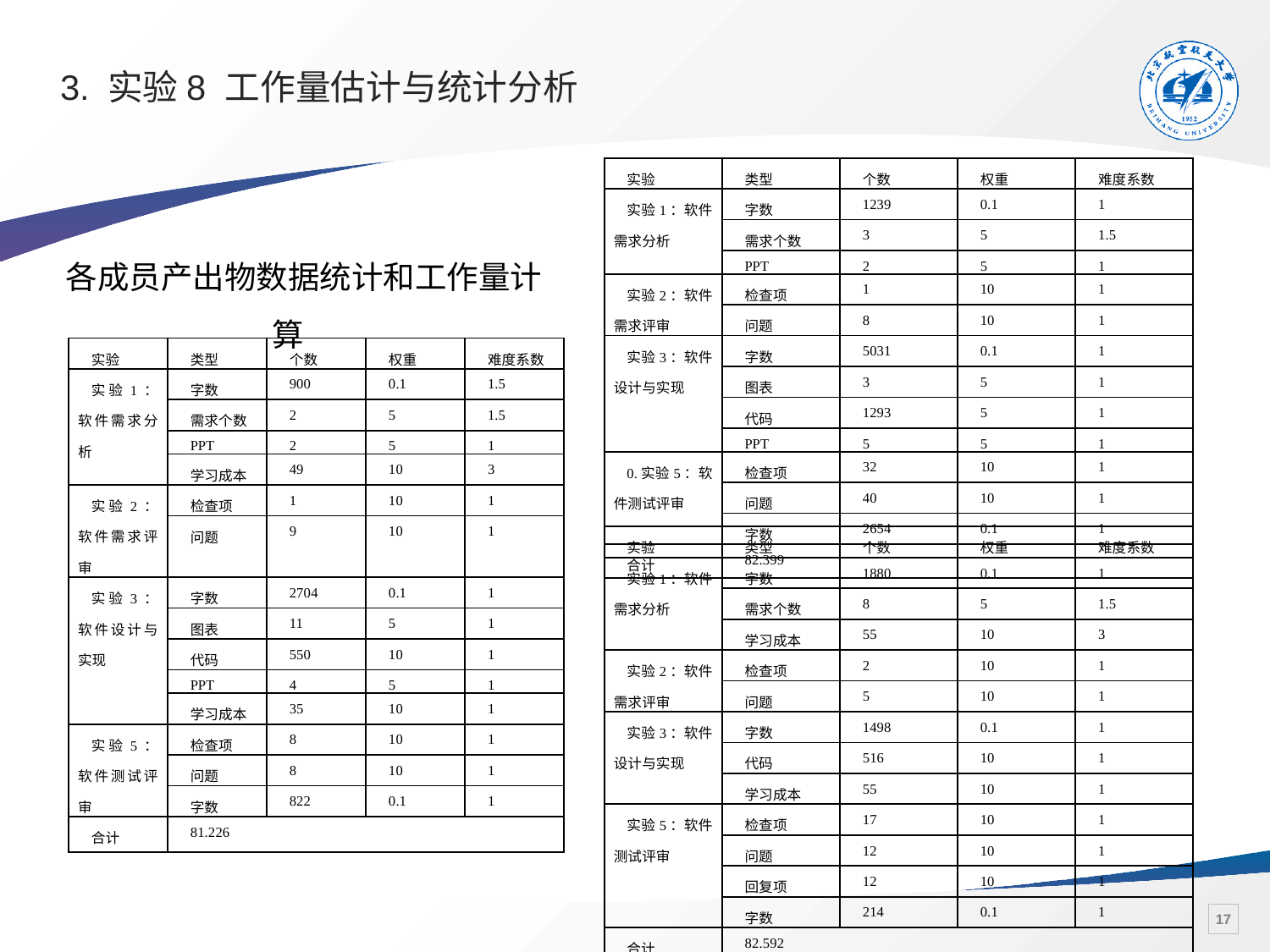

# 3. 实验8 工作量估计与统计分析
| 实验 | 类型 | 个数 | 权重 | 难度系数 |
| --- | --- | --- | --- | --- |
| 实验1：软件需求分析 | 字数 | 1239 | 0.1 | 1 |
|  | 需求个数 | 3 | 5 | 1.5 |
|  | PPT | 2 | 5 | 1 |
| 实验2：软件需求评审 | 检查项 | 1 | 10 | 1 |
|  | 问题 | 8 | 10 | 1 |
| 实验3：软件设计与实现 | 字数 | 5031 | 0.1 | 1 |
|  | 图表 | 3 | 5 | 1 |
|  | 代码 | 1293 | 5 | 1 |
|  | PPT | 5 | 5 | 1 |
| 0.实验5：软件测试评审 | 检查项 | 32 | 10 | 1 |
|  | 问题 | 40 | 10 | 1 |
|  | 字数 | 2654 | 0.1 | 1 |
| 合计 | 82.399 |  |  |  |
各成员产出物数据统计和工作量计算
| 实验 | 类型 | 个数 | 权重 | 难度系数 |
| --- | --- | --- | --- | --- |
| 实验1：软件需求分析 | 字数 | 900 | 0.1 | 1.5 |
|  | 需求个数 | 2 | 5 | 1.5 |
|  | PPT | 2 | 5 | 1 |
|  | 学习成本 | 49 | 10 | 3 |
| 实验2：软件需求评审 | 检查项 | 1 | 10 | 1 |
|  | 问题 | 9 | 10 | 1 |
| 实验3：软件设计与实现 | 字数 | 2704 | 0.1 | 1 |
|  | 图表 | 11 | 5 | 1 |
|  | 代码 | 550 | 10 | 1 |
|  | PPT | 4 | 5 | 1 |
|  | 学习成本 | 35 | 10 | 1 |
| 实验5：软件测试评审 | 检查项 | 8 | 10 | 1 |
|  | 问题 | 8 | 10 | 1 |
|  | 字数 | 822 | 0.1 | 1 |
| 合计 | 81.226 |  |  |  |
| 实验 | 类型 | 个数 | 权重 | 难度系数 |
| --- | --- | --- | --- | --- |
| 实验1：软件需求分析 | 字数 | 1880 | 0.1 | 1 |
|  | 需求个数 | 8 | 5 | 1.5 |
|  | 学习成本 | 55 | 10 | 3 |
| 实验2：软件需求评审 | 检查项 | 2 | 10 | 1 |
|  | 问题 | 5 | 10 | 1 |
| 实验3：软件设计与实现 | 字数 | 1498 | 0.1 | 1 |
|  | 代码 | 516 | 10 | 1 |
|  | 学习成本 | 55 | 10 | 1 |
| 实验5：软件测试评审 | 检查项 | 17 | 10 | 1 |
|  | 问题 | 12 | 10 | 1 |
|  | 回复项 | 12 | 10 | 1 |
|  | 字数 | 214 | 0.1 | 1 |
| 合计 | 82.592 |  |  |  |